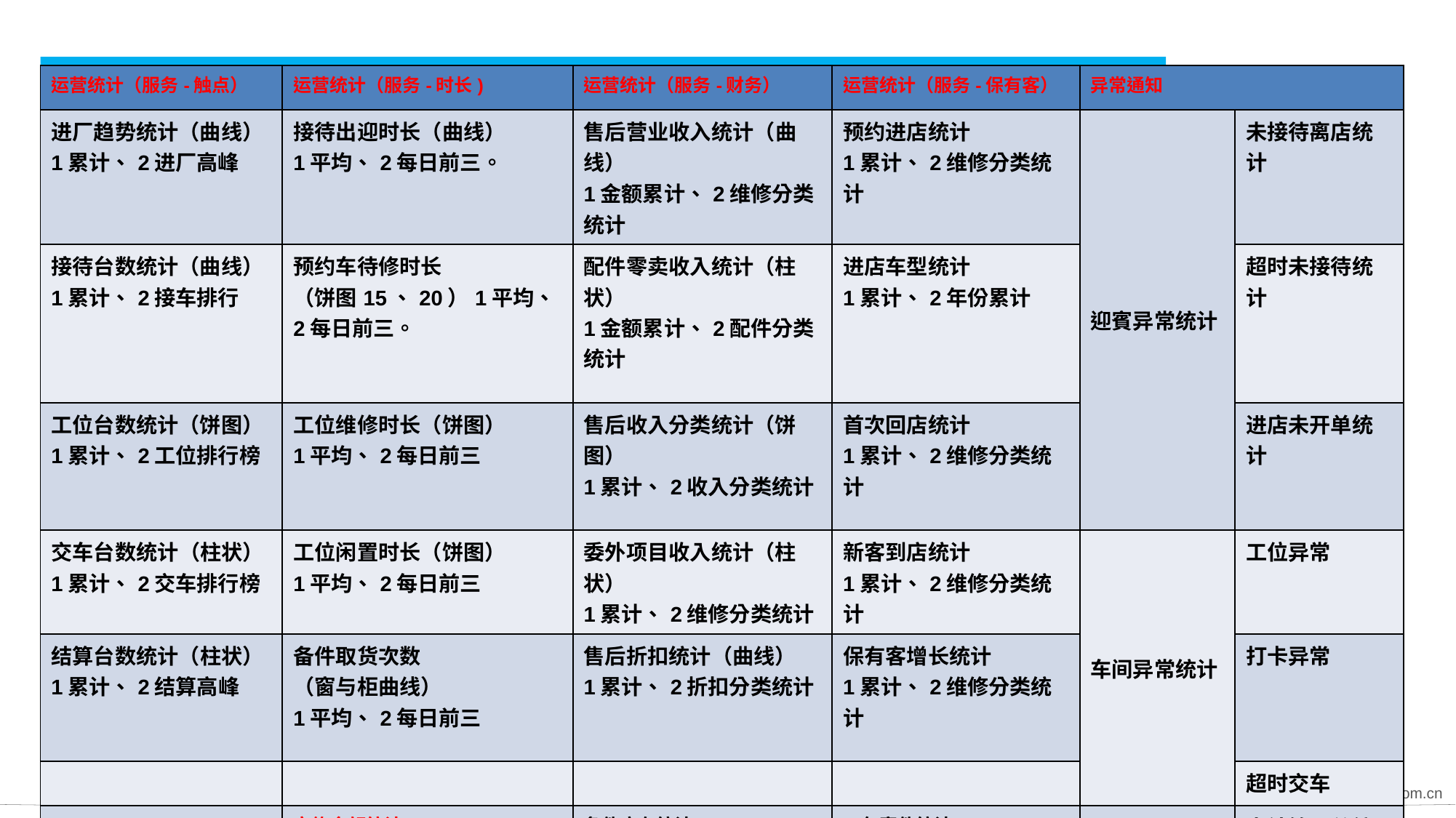

# 售后指挥中心统计
| 运营统计（服务-触点） | 运营统计（服务-时长) | 运营统计（服务-财务） | 运营统计（服务-保有客） | 异常通知 |  |
| --- | --- | --- | --- | --- | --- |
| 进厂趋势统计（曲线） 1累计、2进厂高峰 | 接待出迎时长（曲线） 1平均、2每日前三。 | 售后营业收入统计（曲线） 1金额累计、2维修分类统计 | 预约进店统计 1累计、2维修分类统计 | 迎賓异常统计 | 未接待离店统计 |
| 接待台数统计（曲线） 1累计、2接车排行 | 预约车待修时长 （饼图15、20）1平均、2每日前三。 | 配件零卖收入统计（柱状） 1金额累计、2配件分类统计 | 进店车型统计 1累计、2年份累计 |  | 超时未接待统计 |
| 工位台数统计（饼图）1累计、2工位排行榜 | 工位维修时长（饼图） 1平均、2每日前三 | 售后收入分类统计（饼图） 1累计、2收入分类统计 | 首次回店统计 1累计、2维修分类统计 |  | 进店未开单统计 |
| 交车台数统计（柱状） 1累计、2交车排行榜 | 工位闲置时长（饼图） 1平均、2每日前三 | 委外项目收入统计（柱状） 1累计、2维修分类统计 | 新客到店统计 1累计、2维修分类统计 | 车间异常统计 | 工位异常 |
| 结算台数统计（柱状）1累计、2结算高峰 | 备件取货次数 （窗与柜曲线） 1平均、2每日前三 | 售后折扣统计（曲线） 1累计、2折扣分类统计 | 保有客增长统计 1累计、2维修分类统计 |  | 打卡异常 |
|  |  |  |  |  | 超时交车 |
|  | 交修金额统计 | 备件库存统计 备件进货统计 | 三包案件统计 保险到期统计 保修到期统计 | 财务异常统计 | 未结算工单统计 |
|  | 顾问甲顾问乙顾问丙顾问丁 | 维修、保养、钣喷、保险、保修 | 现金、借记卡、信用卡、微信、支付宝、抵用券、 |  | 付款方式变动统计 |
| 周一周二周三周四周五周六周日 | 技师甲技师乙技师丙技师丁技师戊技师己技师庚 | 工位 1 2 3 4 5 6 7 8 9 | 08 09 10 11 12 13 14 15 16 17 18 |  | 售后反向操作统计 |